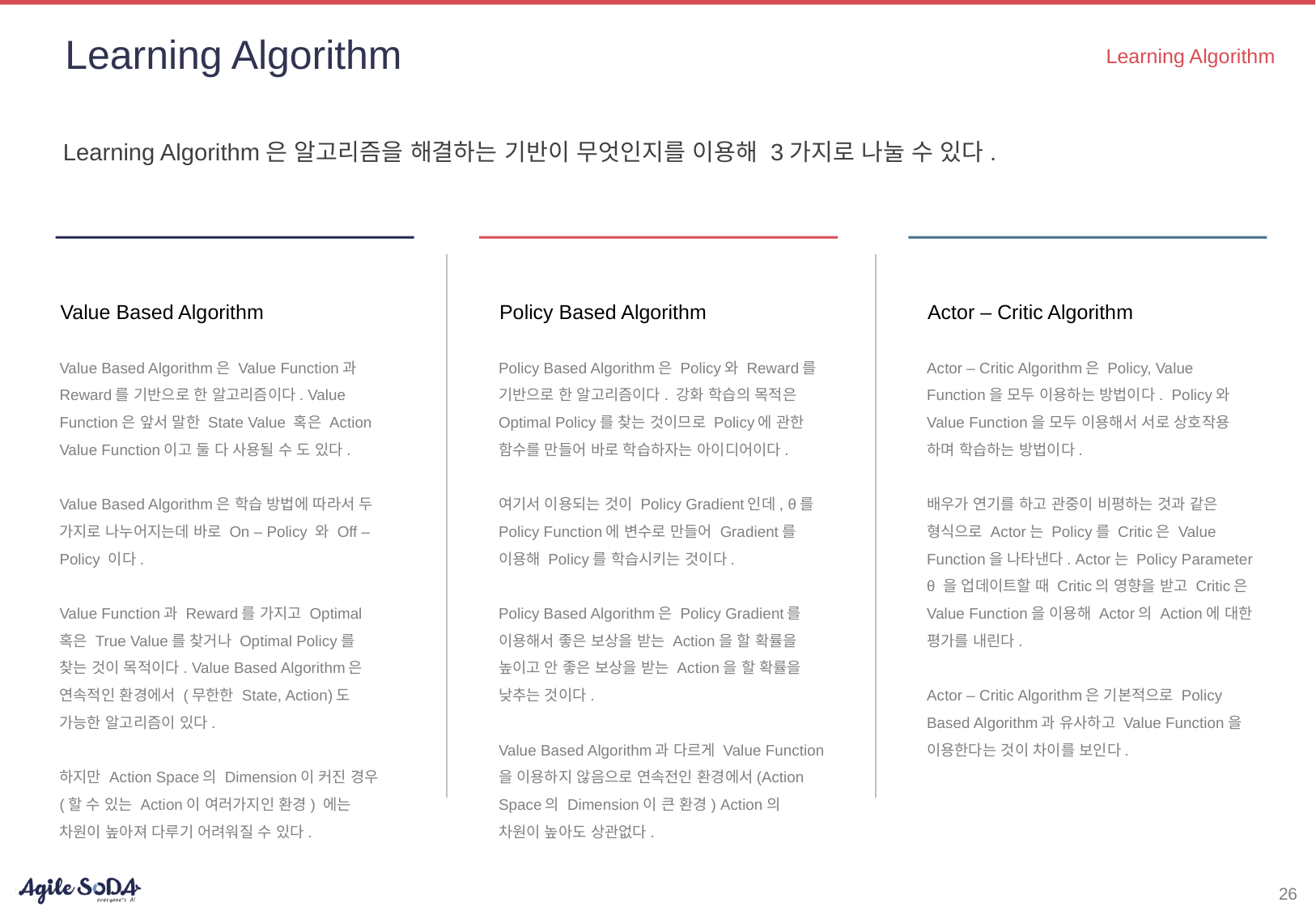

# Learning Algorithm
Learning Algorithm
Learning Algorithm은 알고리즘을 해결하는 기반이 무엇인지를 이용해 3가지로 나눌 수 있다.

Value Based Algorithm
Value Based Algorithm은 Value Function과 Reward를 기반으로 한 알고리즘이다. Value Function은 앞서 말한 State Value 혹은 Action Value Function이고 둘 다 사용될 수 도 있다.

Value Based Algorithm은 학습 방법에 따라서 두 가지로 나누어지는데 바로 On – Policy 와 Off – Policy 이다.

Value Function과 Reward를 가지고 Optimal 혹은 True Value를 찾거나 Optimal Policy를 찾는 것이 목적이다. Value Based Algorithm은 연속적인 환경에서 (무한한 State, Action)도 가능한 알고리즘이 있다.

하지만 Action Space의 Dimension이 커진 경우
(할 수 있는 Action이 여러가지인 환경) 에는 차원이 높아져 다루기 어려워질 수 있다.

Policy Based Algorithm
Actor – Critic Algorithm
Policy Based Algorithm은 Policy와 Reward를 기반으로 한 알고리즘이다. 강화 학습의 목적은 Optimal Policy를 찾는 것이므로 Policy에 관한 함수를 만들어 바로 학습하자는 아이디어이다.

여기서 이용되는 것이 Policy Gradient인데, θ를 Policy Function에 변수로 만들어 Gradient를 이용해 Policy를 학습시키는 것이다.

Policy Based Algorithm은 Policy Gradient를 이용해서 좋은 보상을 받는 Action을 할 확률을 높이고 안 좋은 보상을 받는 Action을 할 확률을 낮추는 것이다.

Value Based Algorithm과 다르게 Value Function을 이용하지 않음으로 연속전인 환경에서(Action Space의 Dimension이 큰 환경) Action의 차원이 높아도 상관없다.
Actor – Critic Algorithm은 Policy, Value Function을 모두 이용하는 방법이다.  Policy와 Value Function을 모두 이용해서 서로 상호작용 하며 학습하는 방법이다.

배우가 연기를 하고 관중이 비평하는 것과 같은 형식으로 Actor는 Policy를 Critic은 Value Function을 나타낸다. Actor는 Policy Parameter θ 을 업데이트할 때 Critic의 영향을 받고 Critic은 Value Function을 이용해 Actor의 Action에 대한 평가를 내린다.

Actor – Critic Algorithm은 기본적으로 Policy Based Algorithm과 유사하고 Value Function을 이용한다는 것이 차이를 보인다.